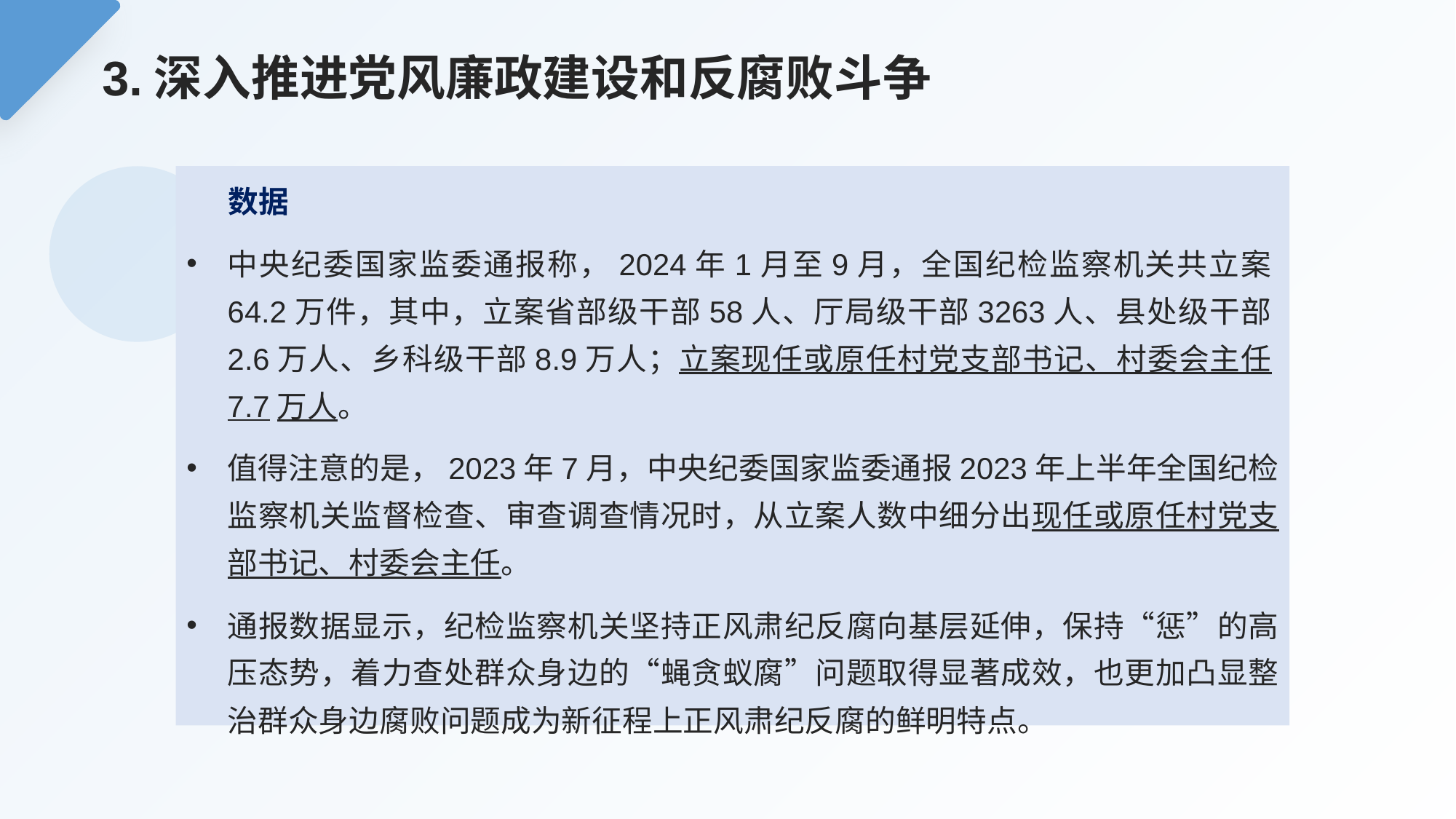

3.深入推进党风廉政建设和反腐败斗争
     数据
中央纪委国家监委通报称，2024年1月至9月，全国纪检监察机关共立案64.2万件，其中，立案省部级干部58人、厅局级干部3263人、县处级干部2.6万人、乡科级干部8.9万人；立案现任或原任村党支部书记、村委会主任7.7万人。
值得注意的是，2023年7月，中央纪委国家监委通报2023年上半年全国纪检监察机关监督检查、审查调查情况时，从立案人数中细分出现任或原任村党支部书记、村委会主任。
通报数据显示，纪检监察机关坚持正风肃纪反腐向基层延伸，保持“惩”的高压态势，着力查处群众身边的“蝇贪蚁腐”问题取得显著成效，也更加凸显整治群众身边腐败问题成为新征程上正风肃纪反腐的鲜明特点。